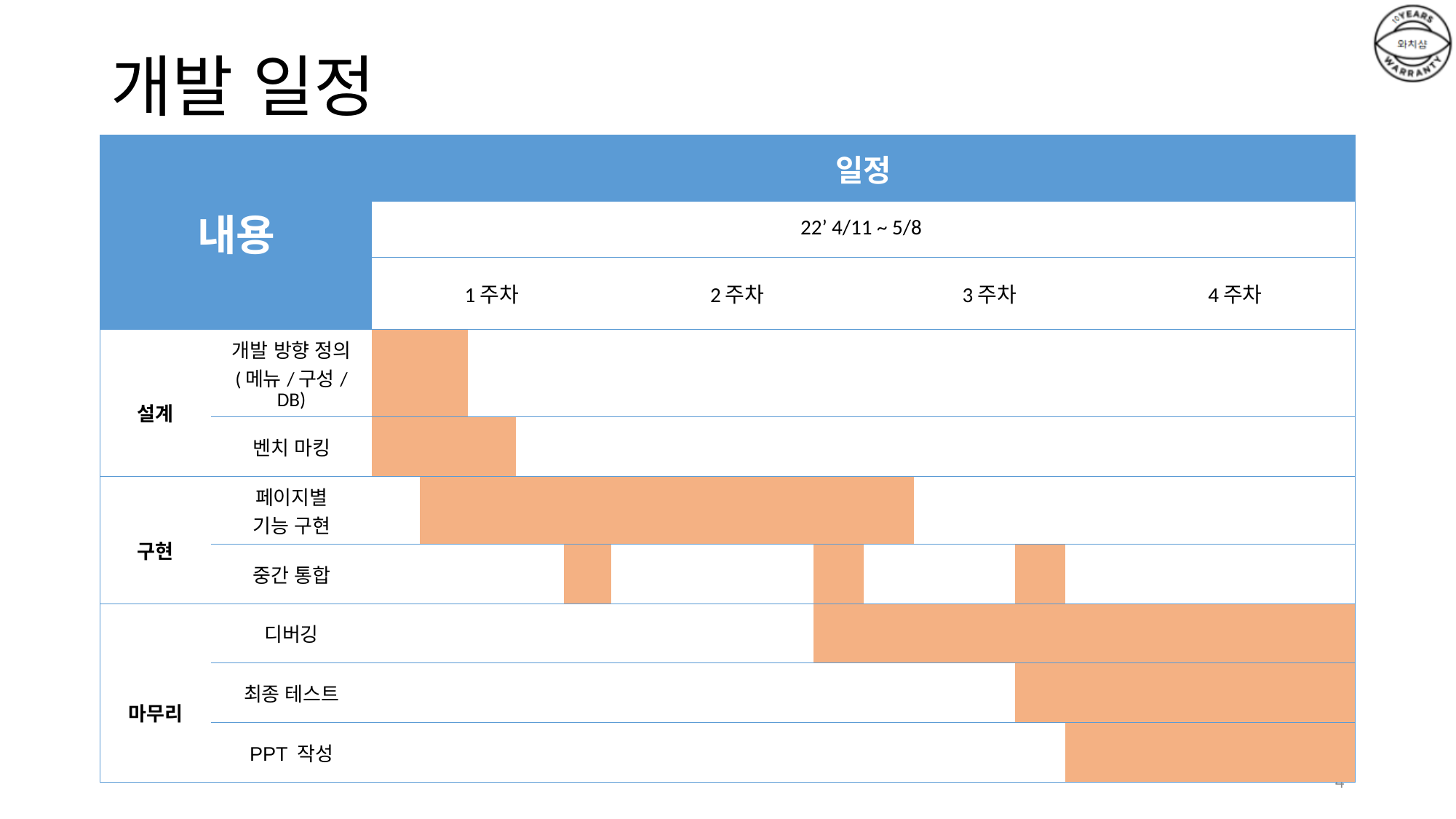

# 개발 일정
| 내용 |  | 일정 |  |  |  |  |  |  |  |  |  |  |  |  |  |  |  |  |  |  |  |
| --- | --- | --- | --- | --- | --- | --- | --- | --- | --- | --- | --- | --- | --- | --- | --- | --- | --- | --- | --- | --- | --- |
|  |  | 22’ 4/11 ~ 5/8 |  |  |  |  |  |  |  |  |  |  |  |  |  |  |  |  |  |  |  |
|  |  | 1주차 |  |  |  |  | 2주차 |  |  |  |  | 3주차 |  |  |  |  | 4주차 |  |  |  |  |
| 설계 | 개발 방향 정의 (메뉴/구성/DB) |  |  |  |  |  |  |  |  |  |  |  |  |  |  |  |  |  |  |  |  |
|  | 벤치 마킹 |  |  |  |  |  |  |  |  |  |  |  |  |  |  |  |  |  |  |  |  |
| 구현 | 페이지별 기능 구현 |  |  |  |  |  |  |  |  |  |  |  |  |  |  |  |  |  |  |  |  |
|  | 중간 통합 |  |  |  |  |  |  |  |  |  |  |  |  |  |  |  |  |  |  |  |  |
| 마무리 | 디버깅 |  |  |  |  |  |  |  |  |  |  |  |  |  |  |  |  |  |  |  |  |
|  | 최종 테스트 |  |  |  |  |  |  |  |  |  |  |  |  |  |  |  |  |  |  |  |  |
|  | PPT 작성 |  |  |  |  |  |  |  |  |  |  |  |  |  |  |  |  |  |  |  |  |
4